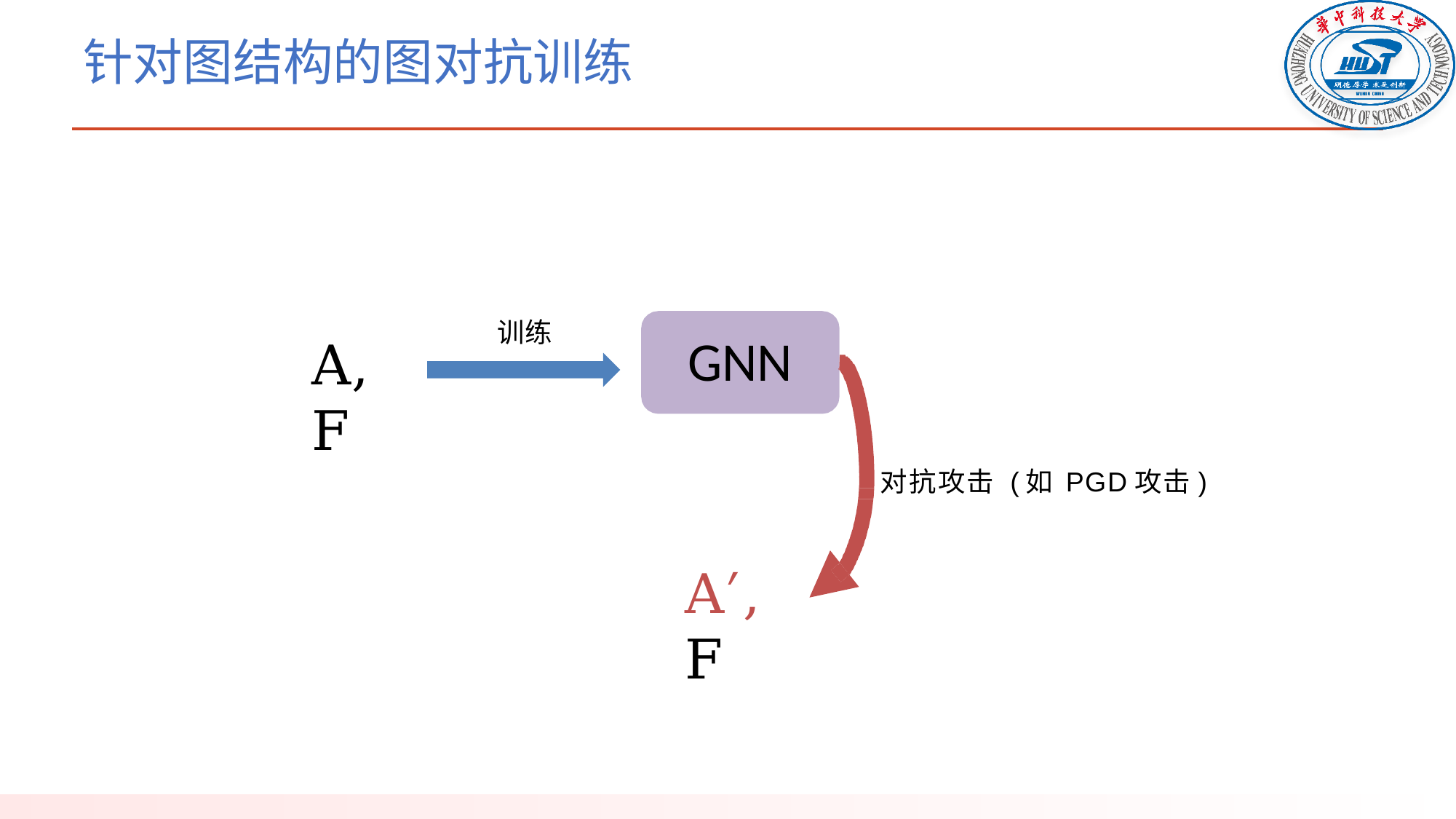

# 针对图结构的图对抗训练

训练
GNN
A, F

对抗攻击 (如 PGD攻击)
A′, F